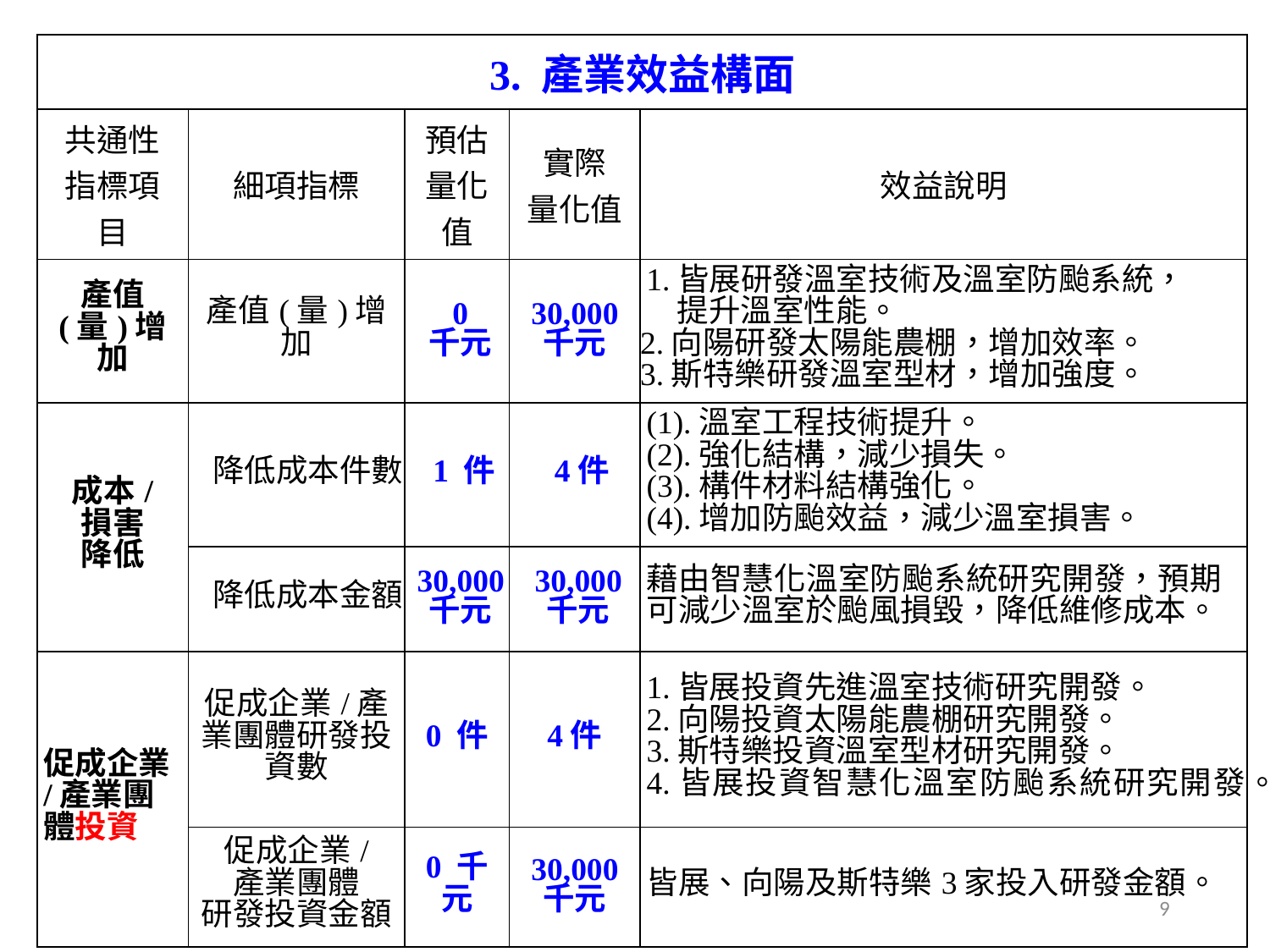

| 3. 產業效益構面 |  |  |  |  |
| --- | --- | --- | --- | --- |
| 共通性 指標項目 | 細項指標 | 預估 量化值 | 實際 量化值 | 效益說明 |
| 產值 (量)增加 | 產值(量)增加 | 0 千元 | 30,000 千元 | 1.皆展研發溫室技術及溫室防颱系統， 提升溫室性能。 2.向陽研發太陽能農棚，增加效率。 3.斯特樂研發溫室型材，增加強度。 |
| 成本/ 損害 降低 | 降低成本件數 | 1 件 | 4件 | (1).溫室工程技術提升。 (2).強化結構，減少損失。 (3).構件材料結構強化。 (4).增加防颱效益，減少溫室損害。 |
|  | 降低成本金額 | 30,000千元 | 30,000千元 | 藉由智慧化溫室防颱系統研究開發，預期可減少溫室於颱風損毀，降低維修成本。 |
| 促成企業/產業團體投資 | 促成企業/產業團體研發投資數 | 0 件 | 4件 | 1.皆展投資先進溫室技術研究開發。 2.向陽投資太陽能農棚研究開發。 3.斯特樂投資溫室型材研究開發。 4.皆展投資智慧化溫室防颱系統研究開發。 |
|  | 促成企業/ 產業團體 研發投資金額 | 0 千元 | 30,000 千元 | 皆展、向陽及斯特樂3家投入研發金額。 |
9